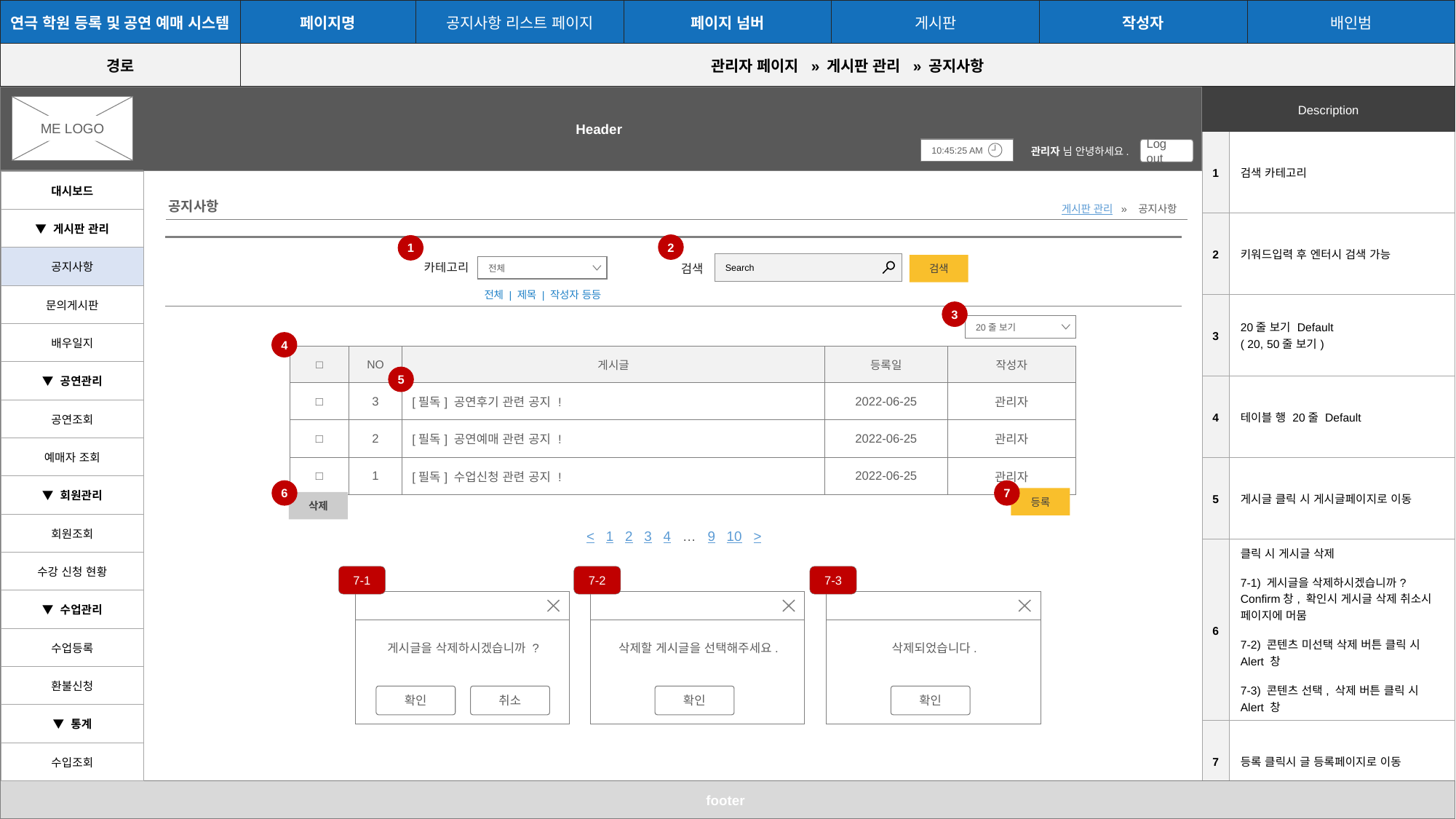

| 연극 학원 등록 및 공연 예매 시스템 | 페이지명 | 공지사항 리스트 페이지 | 페이지 넘버 | 게시판 | 작성자 | 배인범 |
| --- | --- | --- | --- | --- | --- | --- |
| 경로 | 관리자 페이지  » 게시판 관리  » 공지사항 |  |  |  |  |  |
Header
| Description |
| --- |

ME LOGO
| 1 | 검색 카테고리 |
| --- | --- |
| 2 | 키워드입력 후 엔터시 검색 가능 |
| 3 | 20줄 보기 Default ( 20, 50줄 보기) |
| 4 | 테이블 행 20줄 Default |
| 5 | 게시글 클릭 시 게시글페이지로 이동 |
| 6 | 클릭 시 게시글 삭제 7-1) 게시글을 삭제하시겠습니까? Confirm창, 확인시 게시글 삭제 취소시 페이지에 머뭄 7-2) 콘텐츠 미선택 삭제 버튼 클릭 시 Alert 창 7-3) 콘텐츠 선택, 삭제 버튼 클릭 시 Alert 창 |
| 7 | 등록 클릭시 글 등록페이지로 이동 |
10:45:25 AM

관리자 님 안녕하세요.
Log out

| 대시보드 |
| --- |
| ▼ 게시판 관리 |
| 공지사항 |
| 문의게시판 |
| 배우일지 |
| ▼ 공연관리 |
| 공연조회 |
| 예매자 조회 |
| ▼ 회원관리 |
| 회원조회 |
| 수강 신청 현황 |
| ▼ 수업관리 |
| 수업등록 |
| 환불신청 |
| ▼ 통계 |
| 수입조회 |
공지사항
게시판 관리  »   공지사항
2
1
Search

검색
카테고리
전체

검색
전체 | 제목 | 작성자 등등
3
20줄 보기

4
| □ | NO | 게시글 | 등록일 | 작성자 |
| --- | --- | --- | --- | --- |
| □ | 3 | [필독] 공연후기 관련 공지 ! | 2022-06-25 | 관리자 |
| □ | 2 | [필독] 공연예매 관련 공지 ! | 2022-06-25 | 관리자 |
| □ | 1 | [필독] 수업신청 관련 공지 ! | 2022-06-25 | 관리자 |
5
6
7
등록
삭제
<   1   2   3   4   …   9   10   >
7-1
7-2
7-3

게시글을 삭제하시겠습니까 ?

확인

삭제할 게시글을 선택해주세요.

확인

삭제되었습니다.

확인
취소
footer